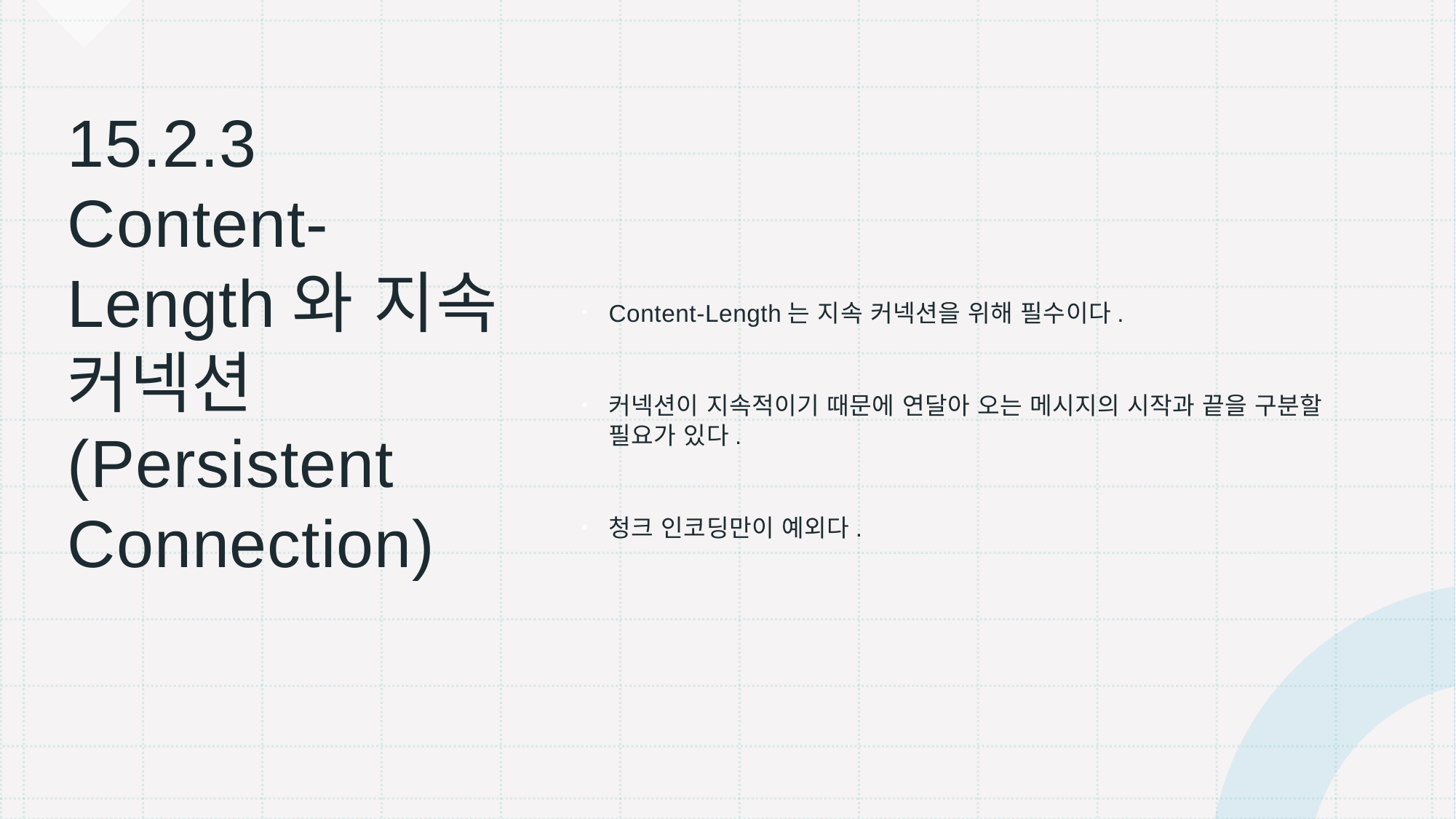

Content-Length는 지속 커넥션을 위해 필수이다.

커넥션이 지속적이기 때문에 연달아 오는 메시지의 시작과 끝을 구분할 필요가 있다.

청크 인코딩만이 예외다.
# 15.2.3 Content-Length와 지속 커넥션 (Persistent Connection)